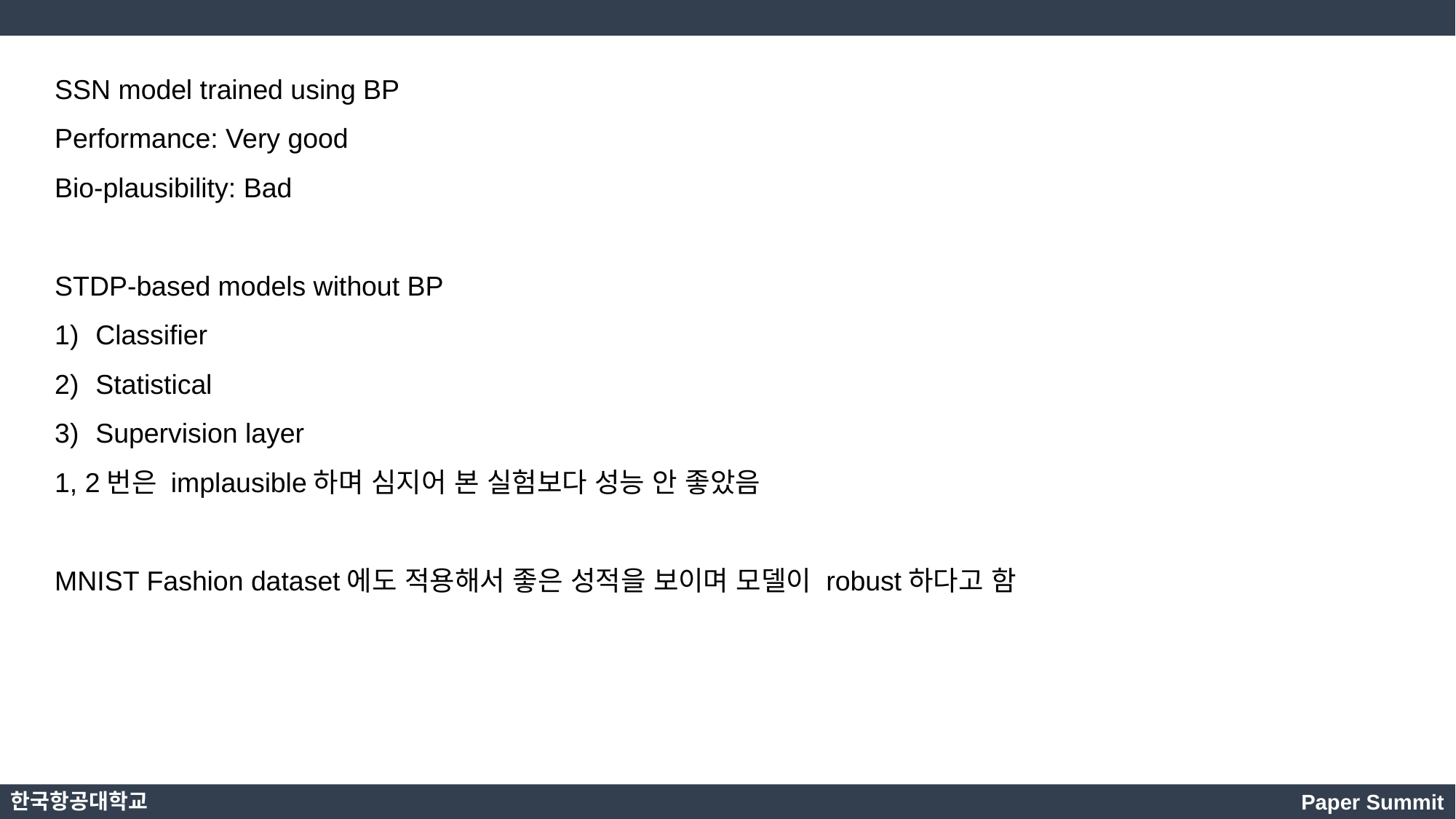

SSN model trained using BP
Performance: Very good
Bio-plausibility: Bad

STDP-based models without BP
Classifier
Statistical
Supervision layer
1, 2번은 implausible하며 심지어 본 실험보다 성능 안 좋았음

MNIST Fashion dataset에도 적용해서 좋은 성적을 보이며 모델이 robust하다고 함